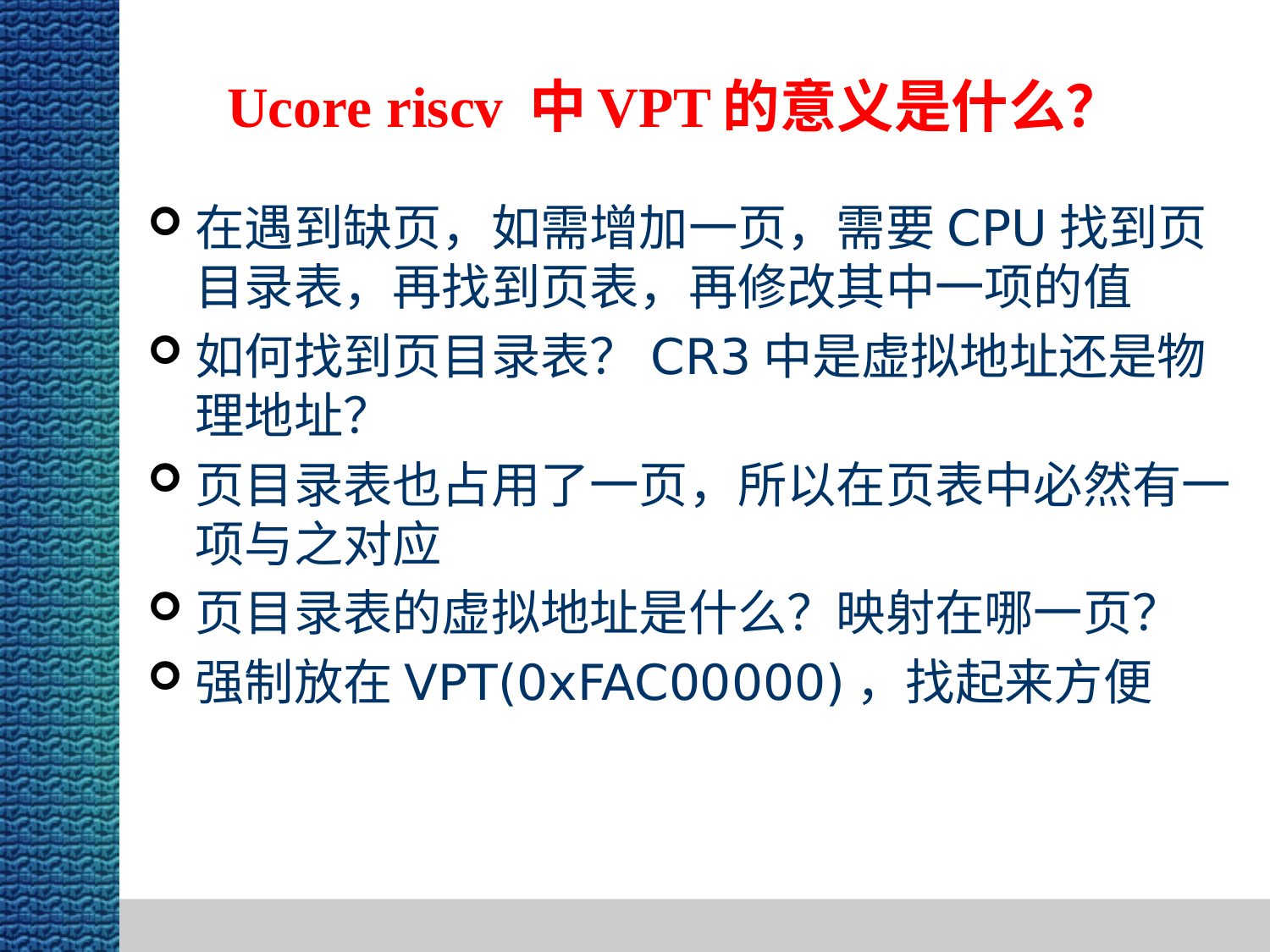

# Ucore riscv 中VPT的意义是什么？
在遇到缺页，如需增加一页，需要CPU找到页目录表，再找到页表，再修改其中一项的值
如何找到页目录表？CR3中是虚拟地址还是物理地址？
页目录表也占用了一页，所以在页表中必然有一项与之对应
页目录表的虚拟地址是什么？映射在哪一页？
强制放在VPT(0xFAC00000)，找起来方便